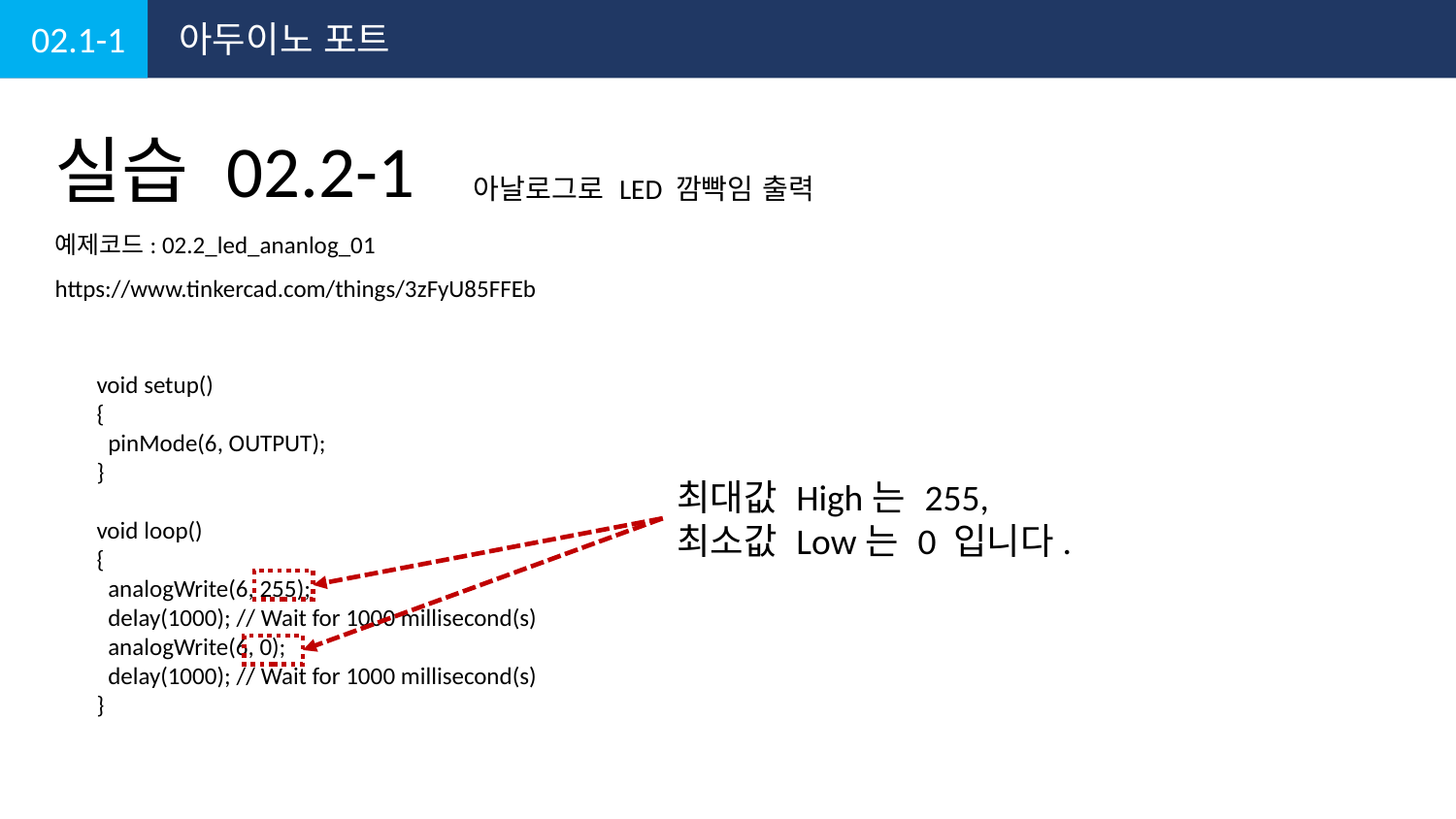

02.1-1
아두이노 포트
실습 02.2-1
아날로그로 LED 깜빡임 출력
예제코드: 02.2_led_ananlog_01
https://www.tinkercad.com/things/3zFyU85FFEb
void setup()
{
  pinMode(6, OUTPUT);
}

void loop()
{
  analogWrite(6, 255);
  delay(1000); // Wait for 1000 millisecond(s)
  analogWrite(6, 0);
  delay(1000); // Wait for 1000 millisecond(s)
}
최대값 High는 255,
최소값 Low는 0 입니다.